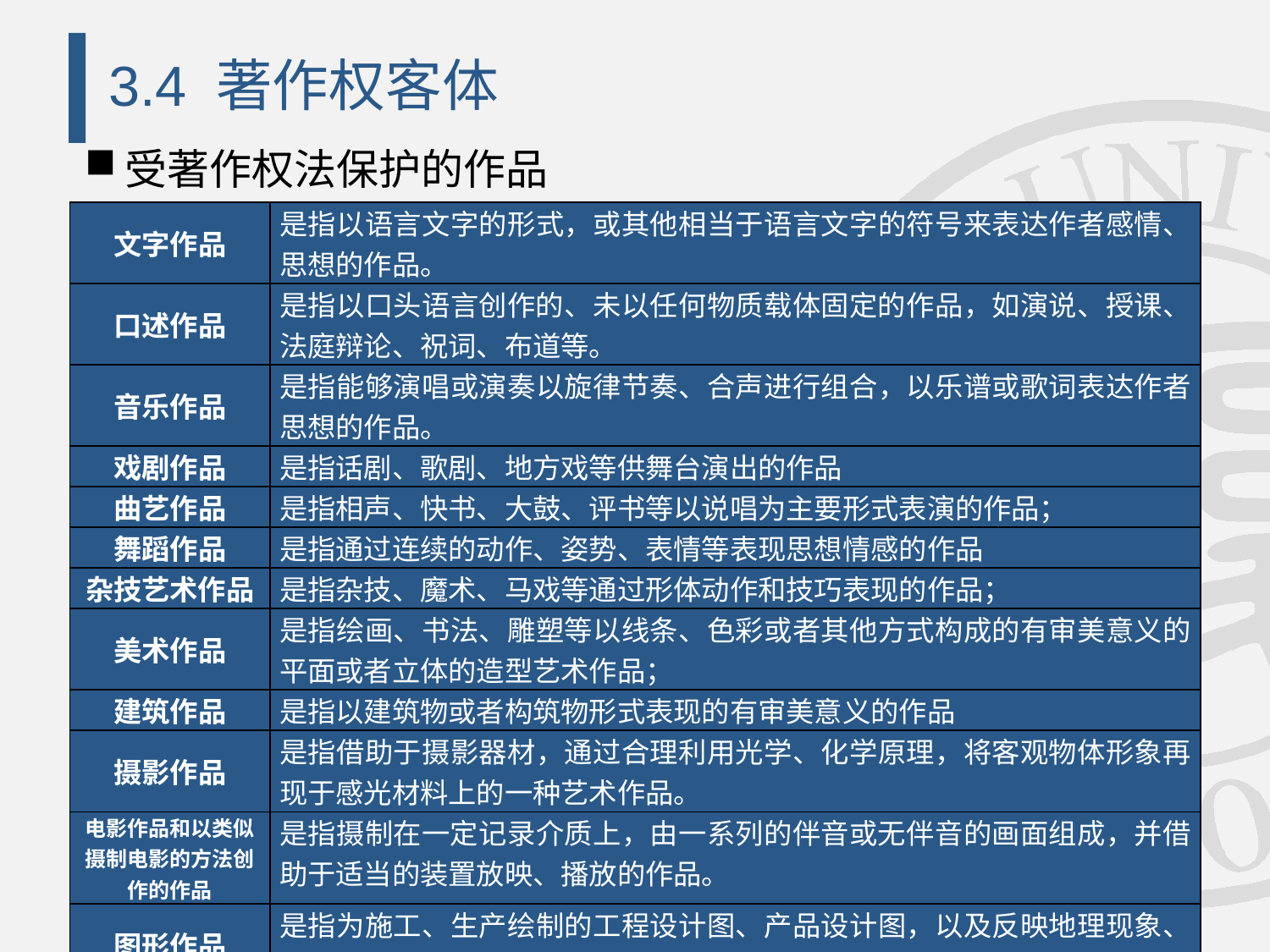

# 3.4 著作权客体
受著作权法保护的作品
| 文字作品 | 是指以语言文字的形式，或其他相当于语言文字的符号来表达作者感情、思想的作品。 |
| --- | --- |
| 口述作品 | 是指以口头语言创作的、未以任何物质载体固定的作品，如演说、授课、法庭辩论、祝词、布道等。 |
| 音乐作品 | 是指能够演唱或演奏以旋律节奏、合声进行组合，以乐谱或歌词表达作者思想的作品。 |
| 戏剧作品 | 是指话剧、歌剧、地方戏等供舞台演出的作品 |
| 曲艺作品 | 是指相声、快书、大鼓、评书等以说唱为主要形式表演的作品； |
| 舞蹈作品 | 是指通过连续的动作、姿势、表情等表现思想情感的作品 |
| 杂技艺术作品 | 是指杂技、魔术、马戏等通过形体动作和技巧表现的作品； |
| 美术作品 | 是指绘画、书法、雕塑等以线条、色彩或者其他方式构成的有审美意义的平面或者立体的造型艺术作品； |
| 建筑作品 | 是指以建筑物或者构筑物形式表现的有审美意义的作品 |
| 摄影作品 | 是指借助于摄影器材，通过合理利用光学、化学原理，将客观物体形象再现于感光材料上的一种艺术作品。 |
| 电影作品和以类似摄制电影的方法创作的作品 | 是指摄制在一定记录介质上，由一系列的伴音或无伴音的画面组成，并借助于适当的装置放映、播放的作品。 |
| 图形作品 | 是指为施工、生产绘制的工程设计图、产品设计图，以及反映地理现象、说明事物原理或者结构的地图、示意图等作品 |
| 模型作品 | 是指为展示、试验或者观测等用途，根据物体的形状和结构，按照一定比例制成的立体作品。 |